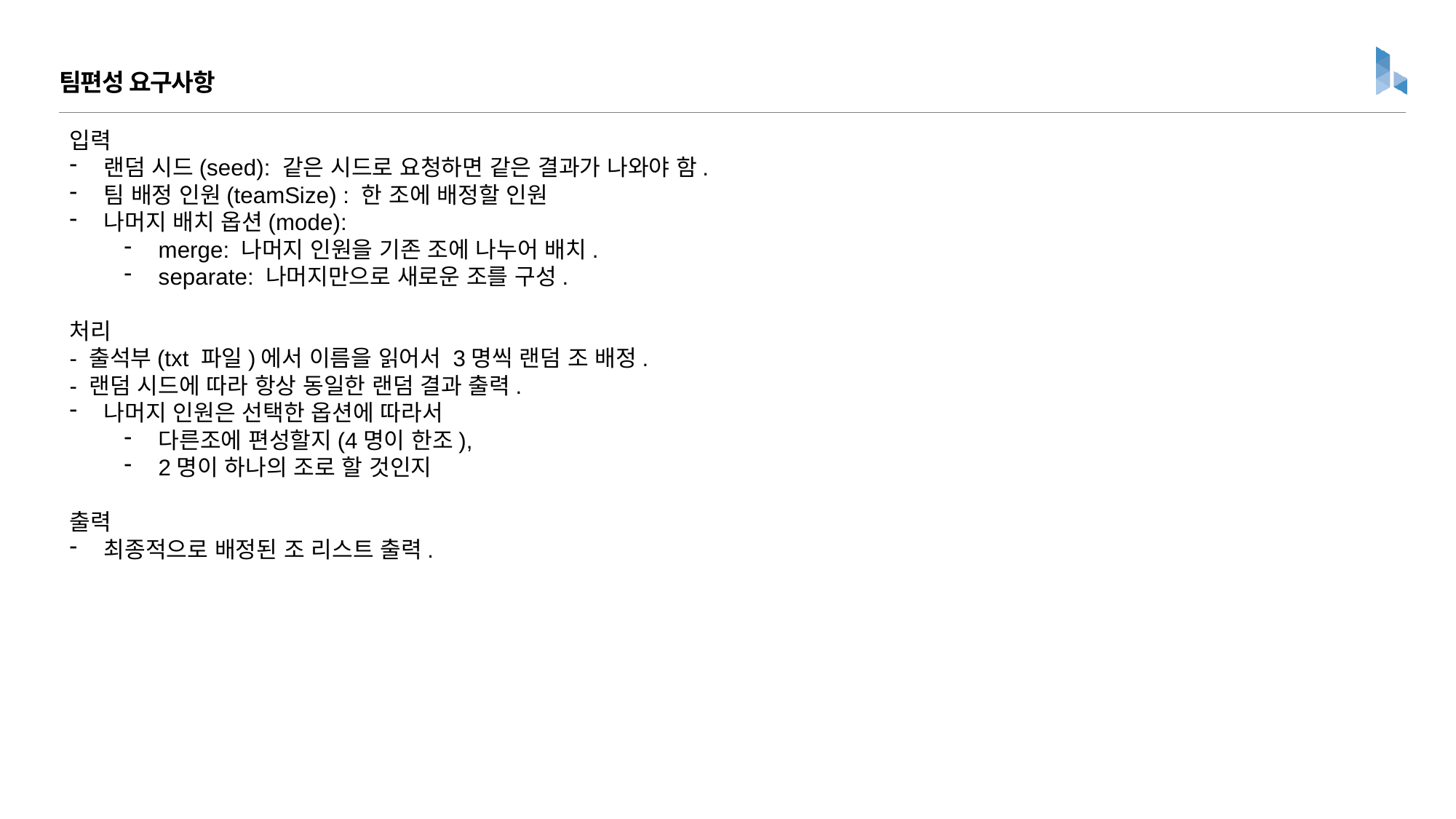

팀편성 요구사항
입력
랜덤 시드(seed): 같은 시드로 요청하면 같은 결과가 나와야 함.
팀 배정 인원(teamSize) : 한 조에 배정할 인원
나머지 배치 옵션(mode):
merge: 나머지 인원을 기존 조에 나누어 배치.
separate: 나머지만으로 새로운 조를 구성.

처리
- 출석부(txt 파일)에서 이름을 읽어서 3명씩 랜덤 조 배정.
- 랜덤 시드에 따라 항상 동일한 랜덤 결과 출력.
나머지 인원은 선택한 옵션에 따라서
다른조에 편성할지(4명이 한조),
2명이 하나의 조로 할 것인지

출력
최종적으로 배정된 조 리스트 출력.